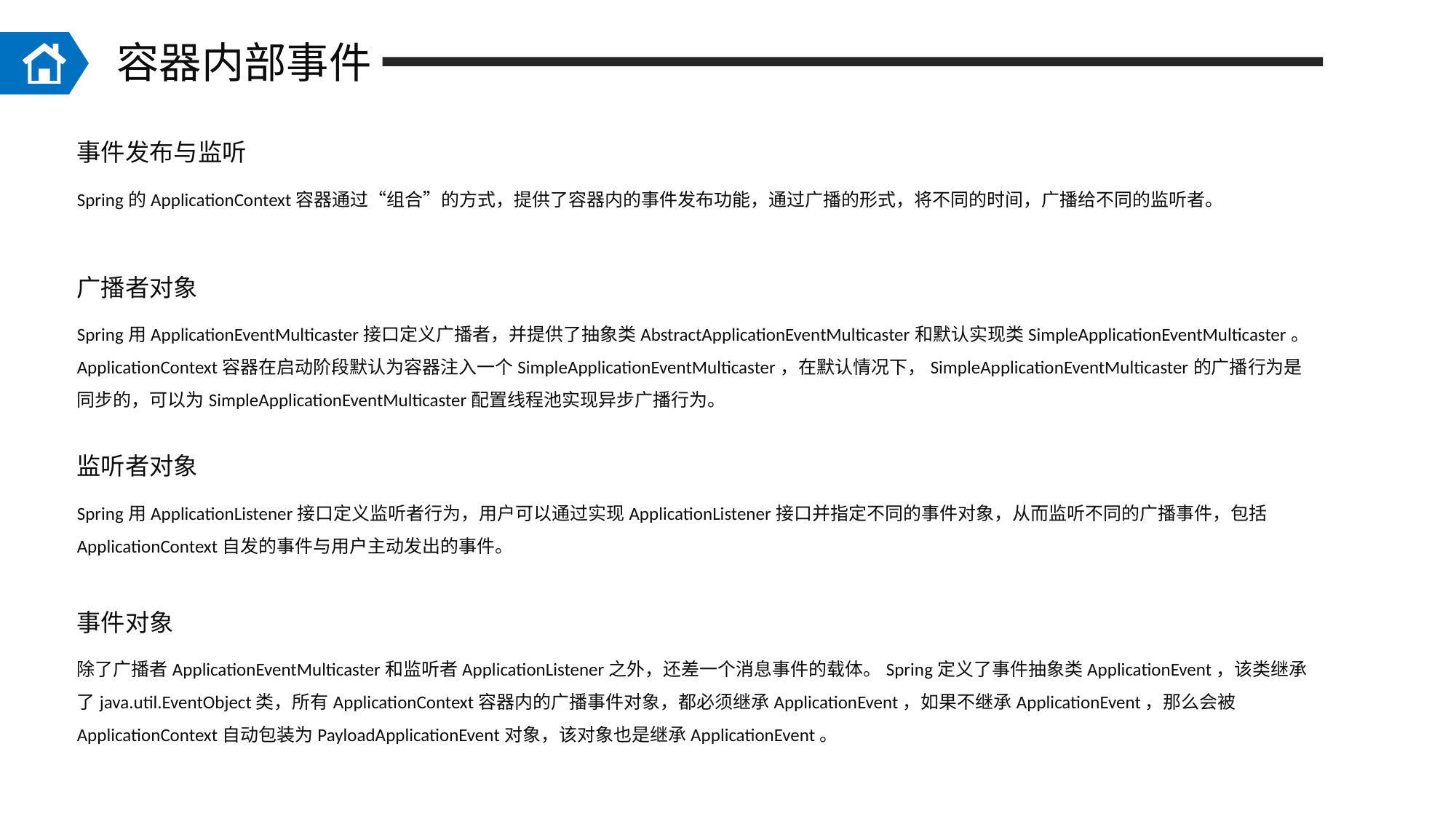

容器内部事件

事件发布与监听
Spring的ApplicationContext容器通过“组合”的方式，提供了容器内的事件发布功能，通过广播的形式，将不同的时间，广播给不同的监听者。
广播者对象
Spring用ApplicationEventMulticaster接口定义广播者，并提供了抽象类AbstractApplicationEventMulticaster和默认实现类SimpleApplicationEventMulticaster。ApplicationContext容器在启动阶段默认为容器注入一个SimpleApplicationEventMulticaster，在默认情况下，SimpleApplicationEventMulticaster的广播行为是同步的，可以为SimpleApplicationEventMulticaster配置线程池实现异步广播行为。
监听者对象
Spring用ApplicationListener接口定义监听者行为，用户可以通过实现ApplicationListener接口并指定不同的事件对象，从而监听不同的广播事件，包括ApplicationContext自发的事件与用户主动发出的事件。
事件对象
除了广播者ApplicationEventMulticaster和监听者ApplicationListener之外，还差一个消息事件的载体。Spring定义了事件抽象类ApplicationEvent，该类继承了java.util.EventObject类，所有ApplicationContext容器内的广播事件对象，都必须继承ApplicationEvent，如果不继承ApplicationEvent，那么会被ApplicationContext自动包装为PayloadApplicationEvent对象，该对象也是继承ApplicationEvent。